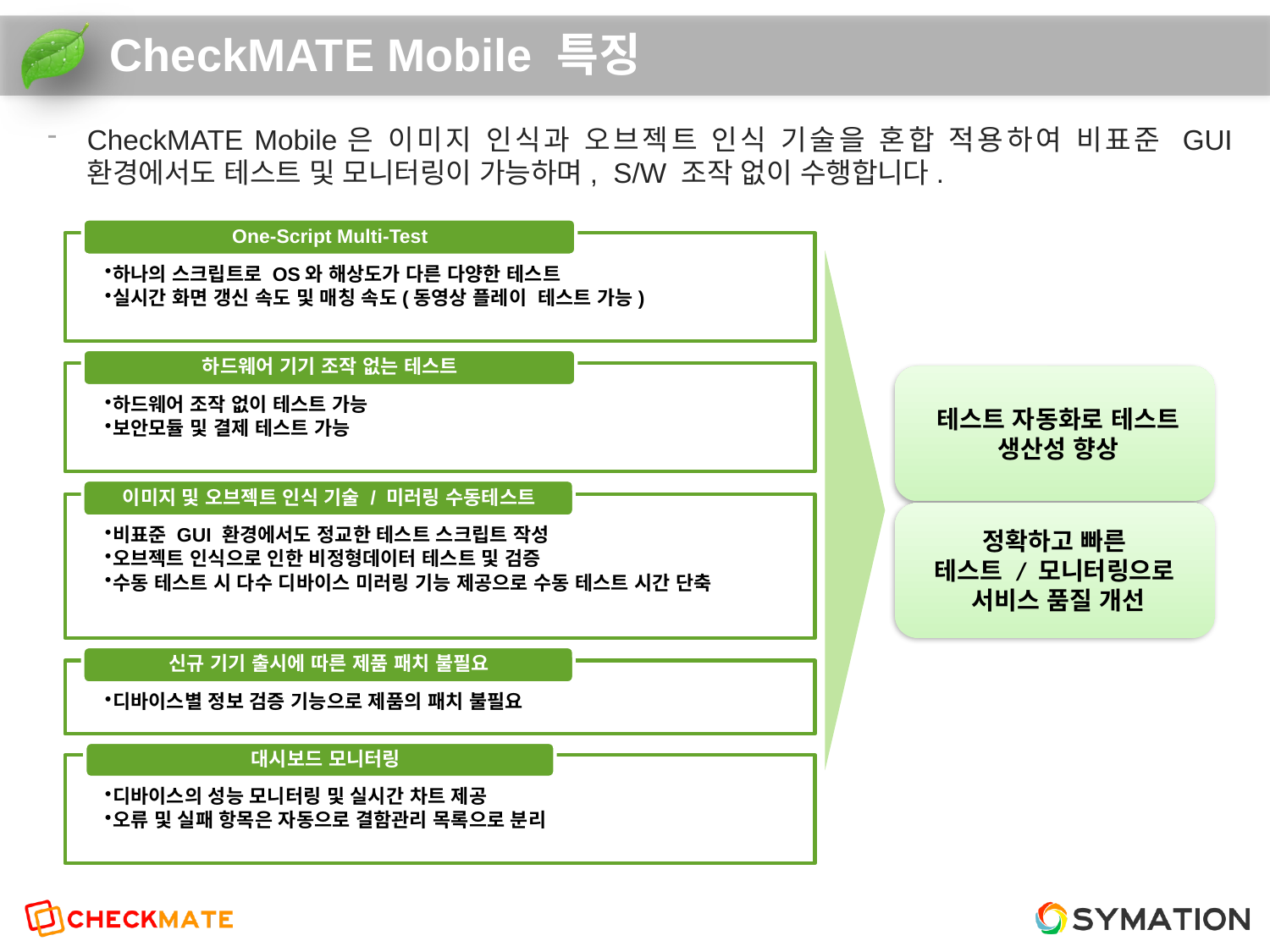

# CheckMATE Mobile 특징
CheckMATE Mobile은 이미지 인식과 오브젝트 인식 기술을 혼합 적용하여 비표준 GUI 환경에서도 테스트 및 모니터링이 가능하며,  S/W 조작 없이 수행합니다.
하나의 스크립트로 OS와 해상도가 다른 다양한 테스트
실시간 화면 갱신 속도 및 매칭 속도(동영상 플레이  테스트 가능)
One-Script Multi-Test
하드웨어 조작 없이 테스트 가능
보안모듈 및 결제 테스트 가능
하드웨어 기기 조작 없는 테스트
비표준 GUI 환경에서도 정교한 테스트 스크립트 작성
오브젝트 인식으로 인한 비정형데이터 테스트 및 검증
수동 테스트 시 다수 디바이스 미러링 기능 제공으로 수동 테스트 시간 단축
이미지 및 오브젝트 인식 기술 / 미러링 수동테스트
디바이스별 정보 검증 기능으로 제품의 패치 불필요
신규 기기 출시에 따른 제품 패치 불필요
디바이스의 성능 모니터링 및 실시간 차트 제공
오류 및 실패 항목은 자동으로 결함관리 목록으로 분리
대시보드 모니터링
테스트 자동화로 테스트 생산성 향상
정확하고 빠른
테스트 / 모니터링으로
서비스 품질 개선